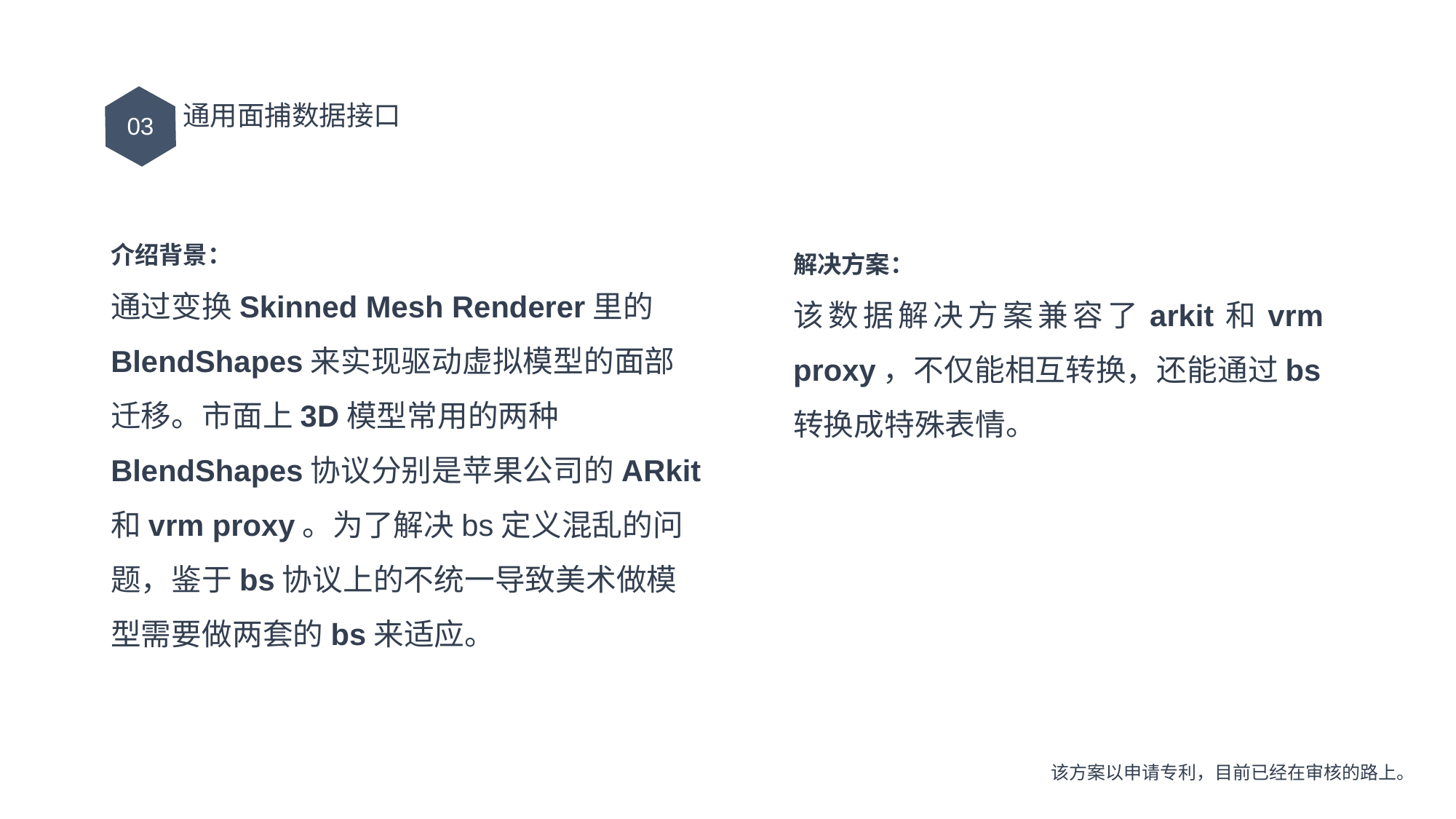

03
通用面捕数据接口
介绍背景：
通过变换Skinned Mesh Renderer里的BlendShapes来实现驱动虚拟模型的面部迁移。市面上3D模型常用的两种BlendShapes协议分别是苹果公司的ARkit和vrm proxy。为了解决bs定义混乱的问题，鉴于bs协议上的不统一导致美术做模型需要做两套的bs来适应。
解决方案：
该数据解决方案兼容了arkit和vrm proxy，不仅能相互转换，还能通过bs转换成特殊表情。
该方案以申请专利，目前已经在审核的路上。